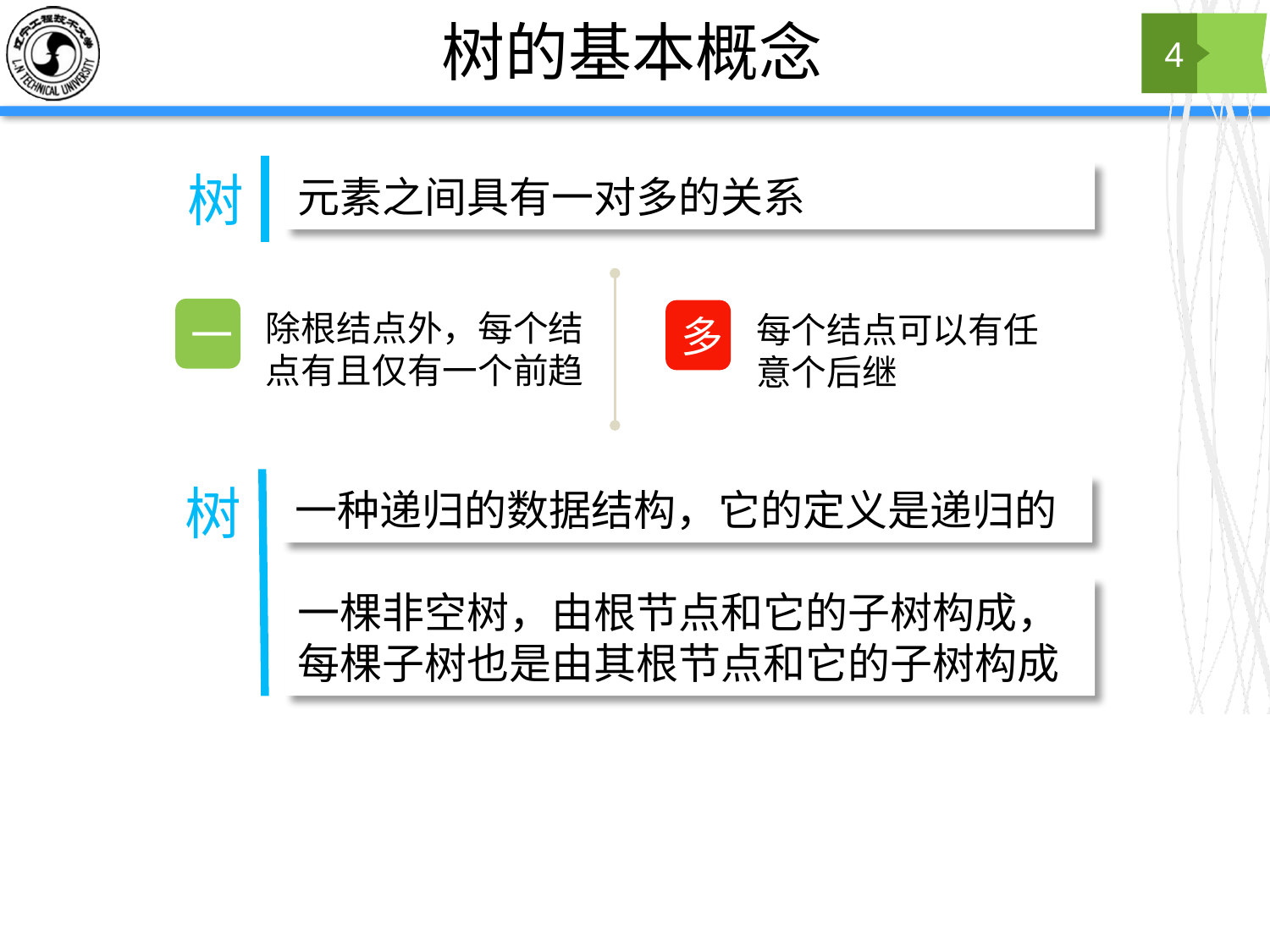

# 树的基本概念
4

树
元素之间具有一对多的关系
一
除根结点外，每个结点有且仅有一个前趋
多
每个结点可以有任意个后继
树
一种递归的数据结构，它的定义是递归的
一棵非空树，由根节点和它的子树构成，每棵子树也是由其根节点和它的子树构成